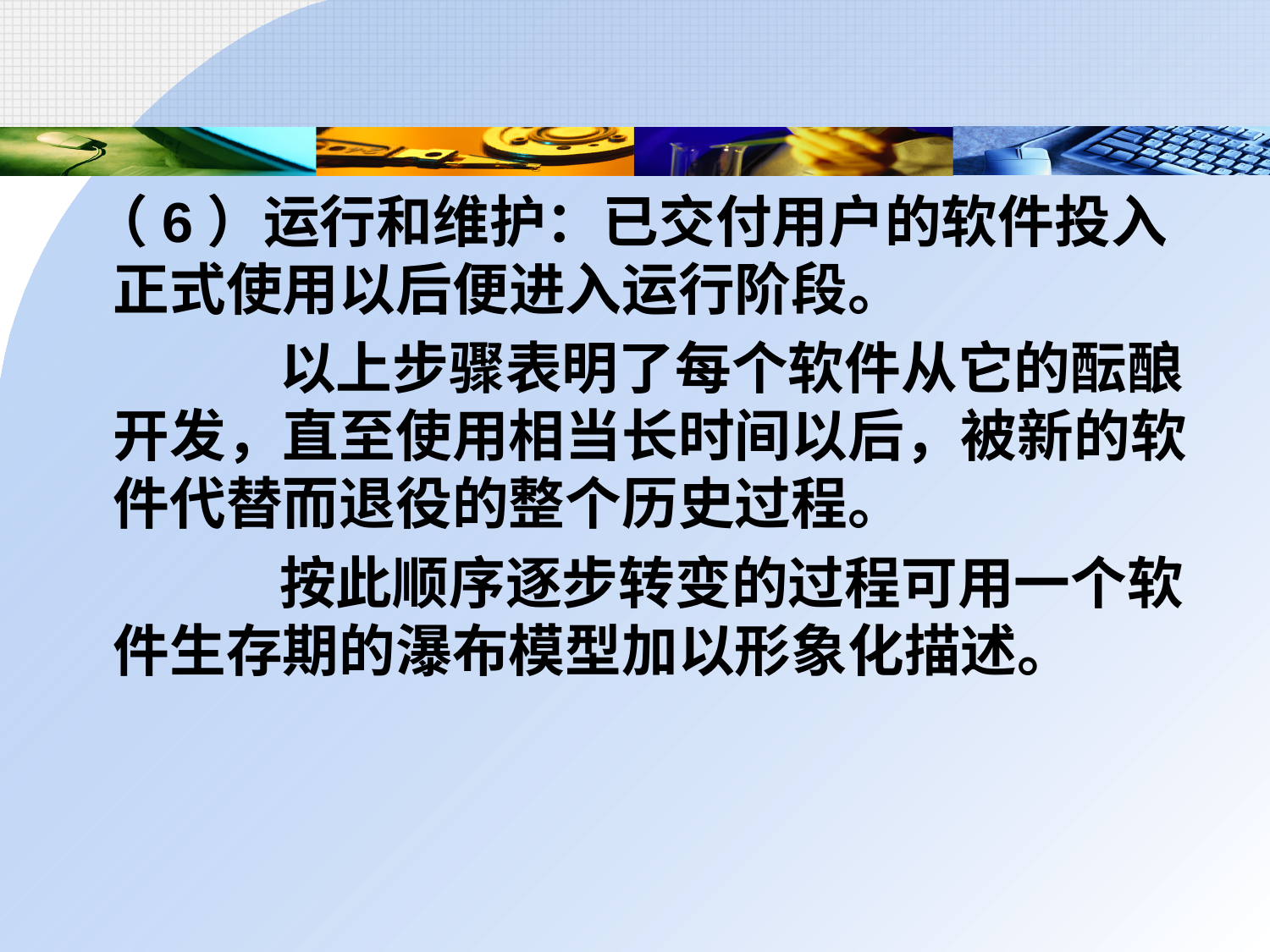

（6）运行和维护：已交付用户的软件投入正式使用以后便进入运行阶段。
		  以上步骤表明了每个软件从它的酝酿开发，直至使用相当长时间以后，被新的软件代替而退役的整个历史过程。
		  按此顺序逐步转变的过程可用一个软件生存期的瀑布模型加以形象化描述。